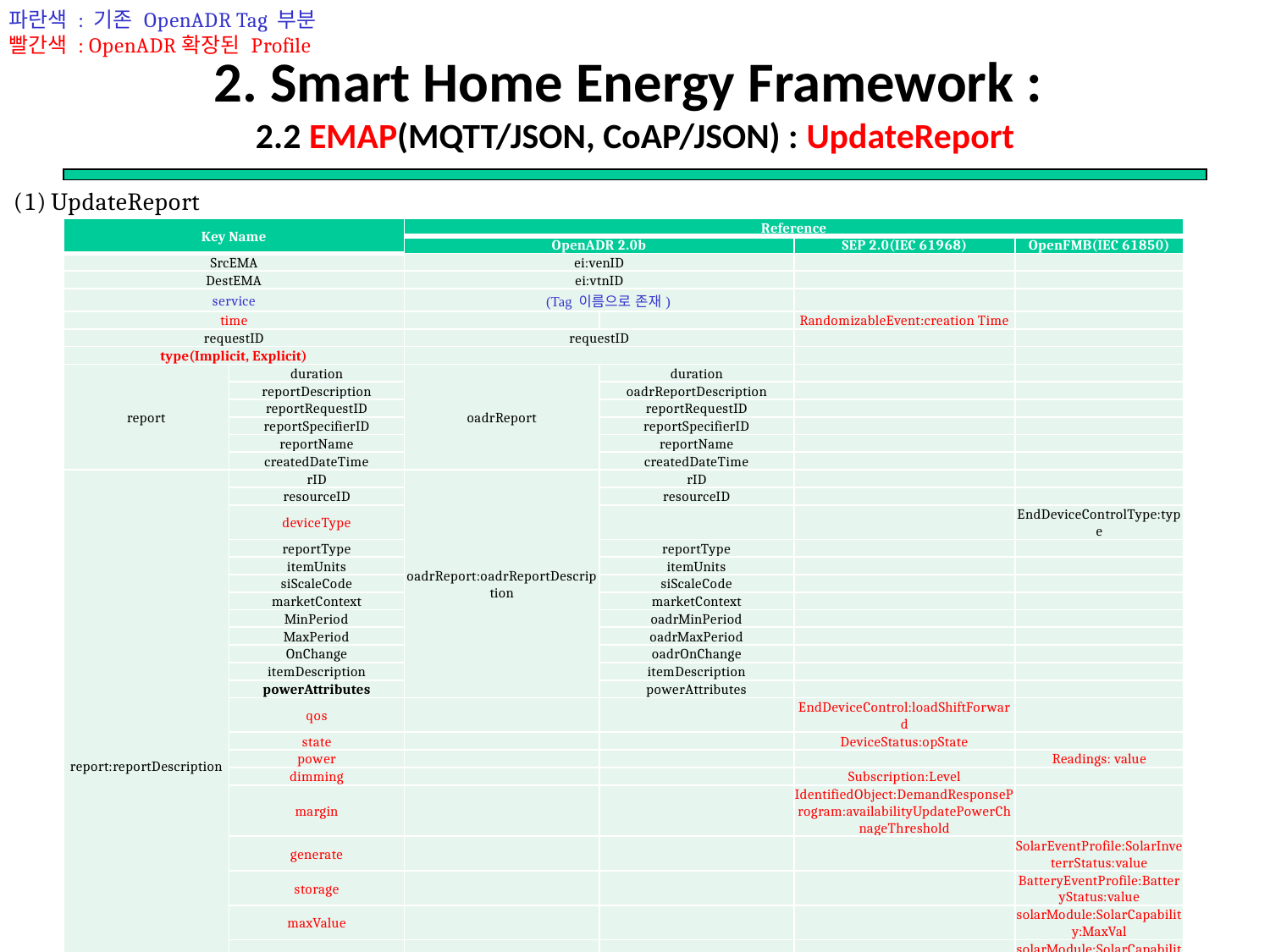

파란색 : 기존 OpenADR Tag 부분
빨간색 : OpenADR확장된 Profile
# 2. Smart Home Energy Framework : 2.2 EMAP(MQTT/JSON, CoAP/JSON) : UpdateReport
(1) UpdateReport
| Key Name |  | Reference |  |  |  |
| --- | --- | --- | --- | --- | --- |
|  |  | OpenADR 2.0b |  | SEP 2.0(IEC 61968) | OpenFMB(IEC 61850) |
| SrcEMA |  | ei:venID |  |  |  |
| DestEMA |  | ei:vtnID |  |  |  |
| service |  | (Tag 이름으로 존재) |  |  |  |
| time |  |  |  | RandomizableEvent:creation Time |  |
| requestID |  | requestID |  |  |  |
| type(Implicit, Explicit) |  |  |  |  |  |
| report | duration | oadrReport | duration |  |  |
|  | reportDescription |  | oadrReportDescription |  |  |
|  | reportRequestID |  | reportRequestID |  |  |
|  | reportSpecifierID |  | reportSpecifierID |  |  |
|  | reportName |  | reportName |  |  |
|  | createdDateTime |  | createdDateTime |  |  |
| report:reportDescription | rID | oadrReport:oadrReportDescription | rID |  |  |
|  | resourceID |  | resourceID |  |  |
|  | deviceType |  |  |  | EndDeviceControlType:type |
|  | reportType |  | reportType |  |  |
|  | itemUnits |  | itemUnits |  |  |
|  | siScaleCode |  | siScaleCode |  |  |
|  | marketContext |  | marketContext |  |  |
|  | MinPeriod |  | oadrMinPeriod |  |  |
|  | MaxPeriod |  | oadrMaxPeriod |  |  |
|  | OnChange |  | oadrOnChange |  |  |
|  | itemDescription |  | itemDescription |  |  |
|  | powerAttributes |  | powerAttributes |  |  |
|  | qos |  |  | EndDeviceControl:loadShiftForward |  |
|  | state |  |  | DeviceStatus:opState |  |
|  | power |  |  |  | Readings: value |
|  | dimming |  |  | Subscription:Level |  |
|  | margin |  |  | IdentifiedObject:DemandResponseProgram:availabilityUpdatePowerChnageThreshold |  |
|  | generate |  |  |  | SolarEventProfile:SolarInveterrStatus:value |
|  | storage |  |  |  | BatteryEventProfile:BatteryStatus:value |
|  | maxValue |  |  |  | solarModule:SolarCapability:MaxVal |
|  | minValue |  |  |  | solarModule:SolarCapability:MinVal |
|  | avgValue |  |  |  | ResourceReading\_MMTR:AvWh |
|  | maxTime |  |  | DeviceStatus:changedTime |  |
|  | minTime |  |  | DeviceStatus:changedTime |  |
|  | priority |  |  | Events:TextMessage:Priority |  |
| report:reportDescription:powerAttributes | hertz | oadrReport:oadrReportDescription:powerAttributes | Hertz |  |  |
|  | voltage |  | Voltage |  |  |
|  | ac |  | ac |  |  |